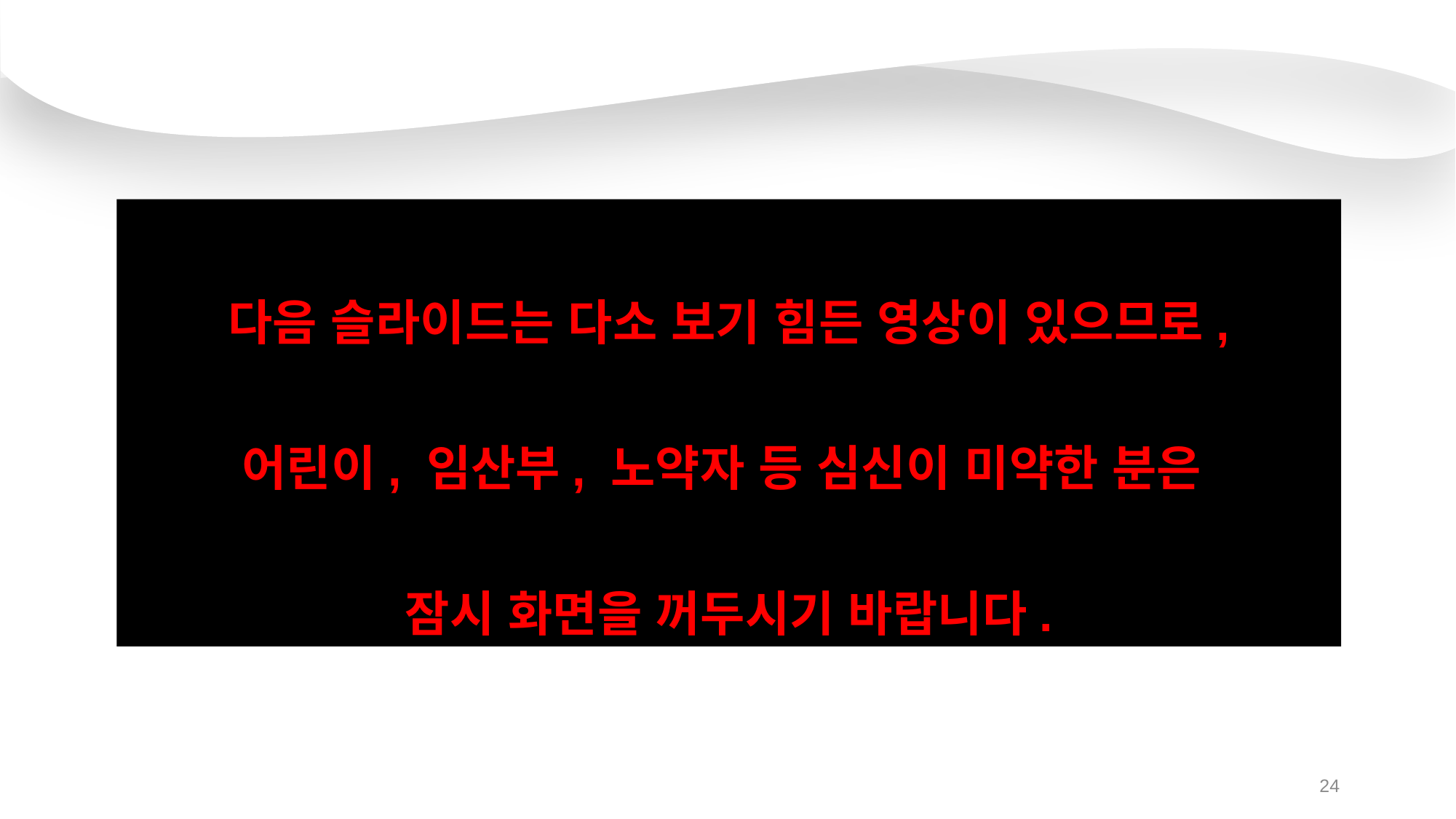

다음 슬라이드는 다소 보기 힘든 영상이 있으므로,
어린이, 임산부, 노약자 등 심신이 미약한 분은
잠시 화면을 꺼두시기 바랍니다.
24